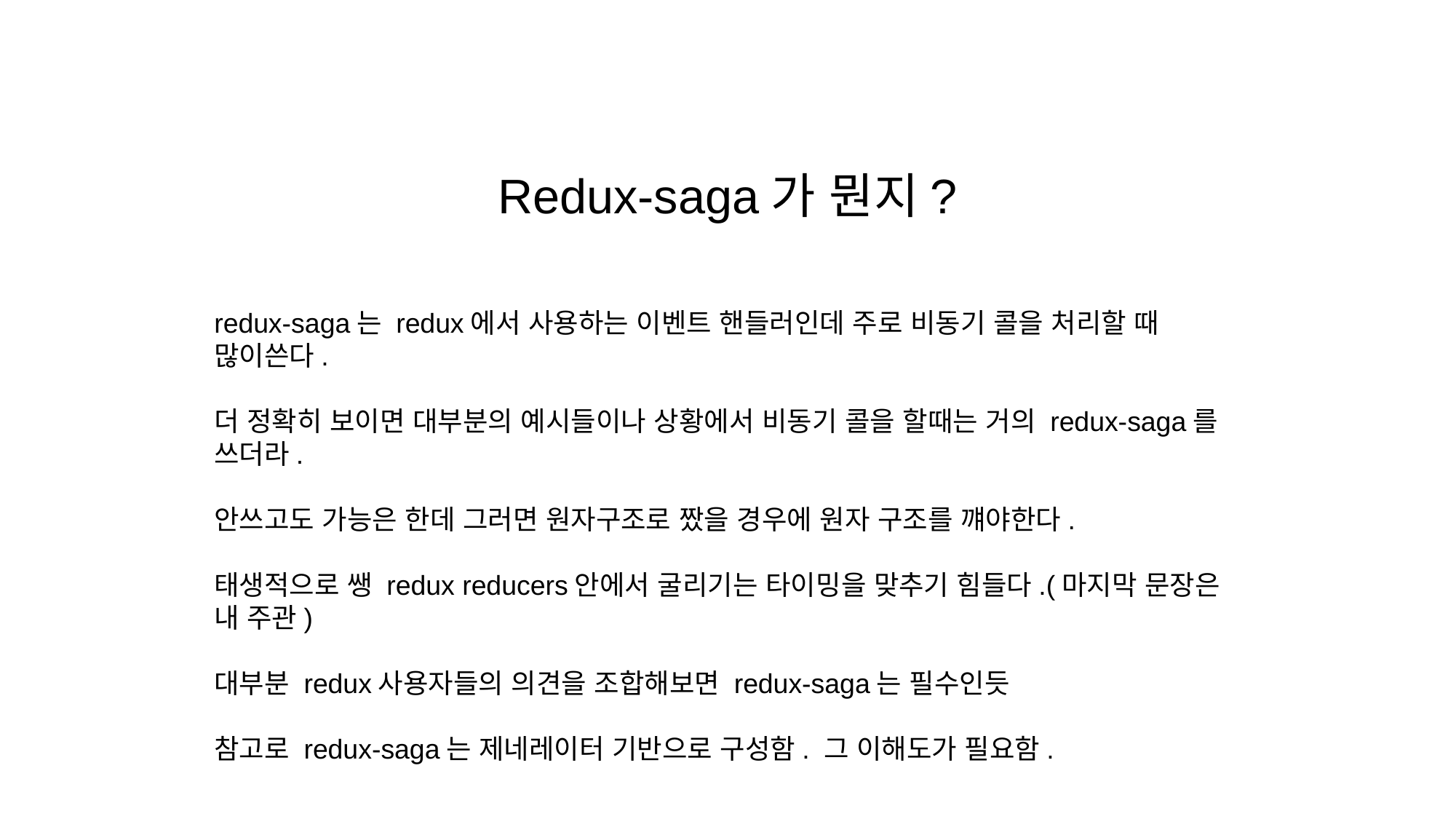

Redux-saga가 뭔지?
redux-saga는 redux에서 사용하는 이벤트 핸들러인데 주로 비동기 콜을 처리할 때 많이쓴다.

더 정확히 보이면 대부분의 예시들이나 상황에서 비동기 콜을 할때는 거의 redux-saga를 쓰더라.

안쓰고도 가능은 한데 그러면 원자구조로 짰을 경우에 원자 구조를 꺠야한다.

태생적으로 쌩 redux reducers안에서 굴리기는 타이밍을 맞추기 힘들다.(마지막 문장은 내 주관)

대부분 redux사용자들의 의견을 조합해보면 redux-saga는 필수인듯

참고로 redux-saga는 제네레이터 기반으로 구성함. 그 이해도가 필요함.